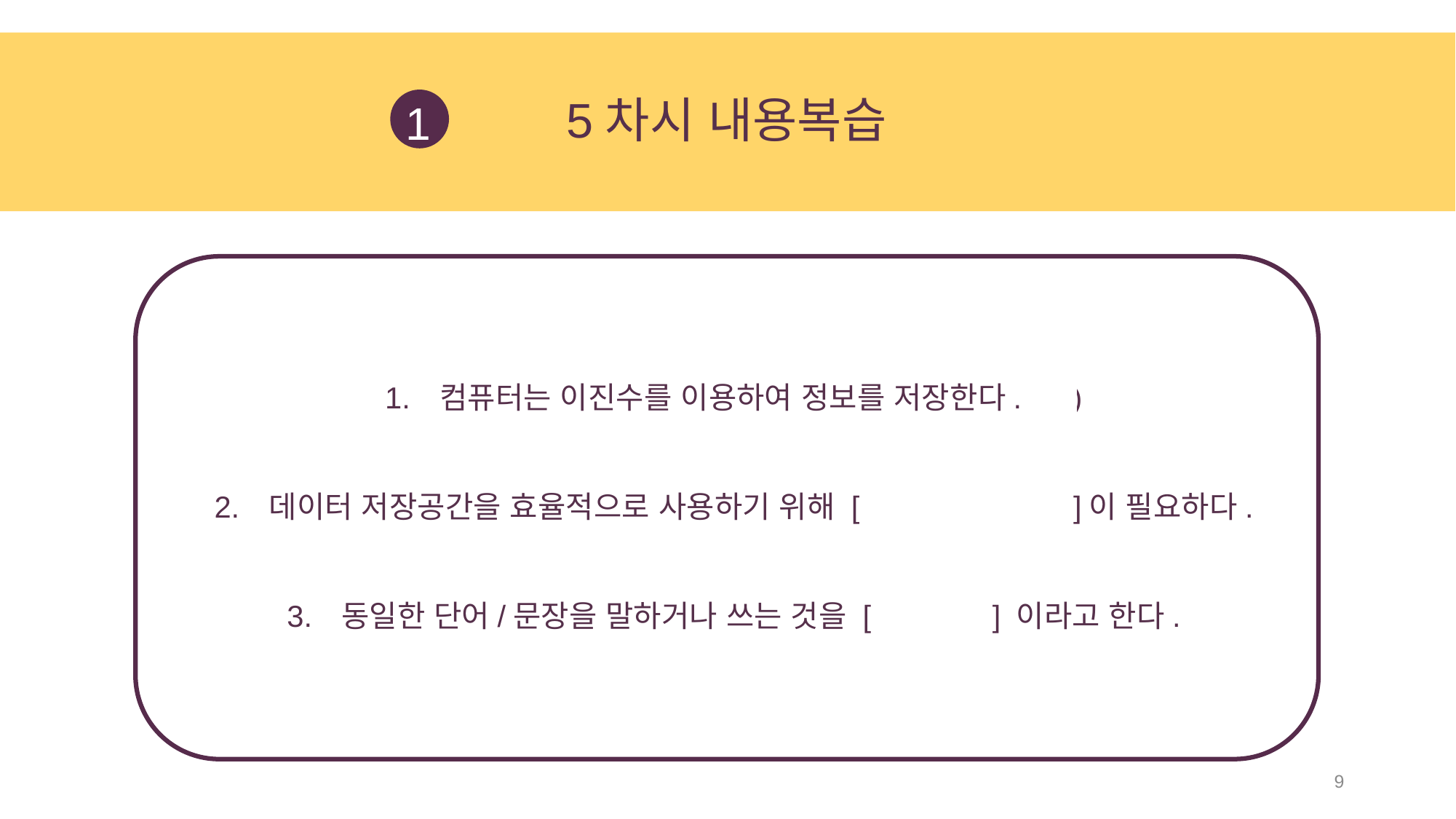

1
5차시 내용복습

컴퓨터는 이진수를 이용하여 정보를 저장한다.  (O)

데이터 저장공간을 효율적으로 사용하기 위해 [   데이터 압축   ]이 필요하다.

동일한 단어/문장을 말하거나 쓰는 것을 [   반복   ] 이라고 한다.

9